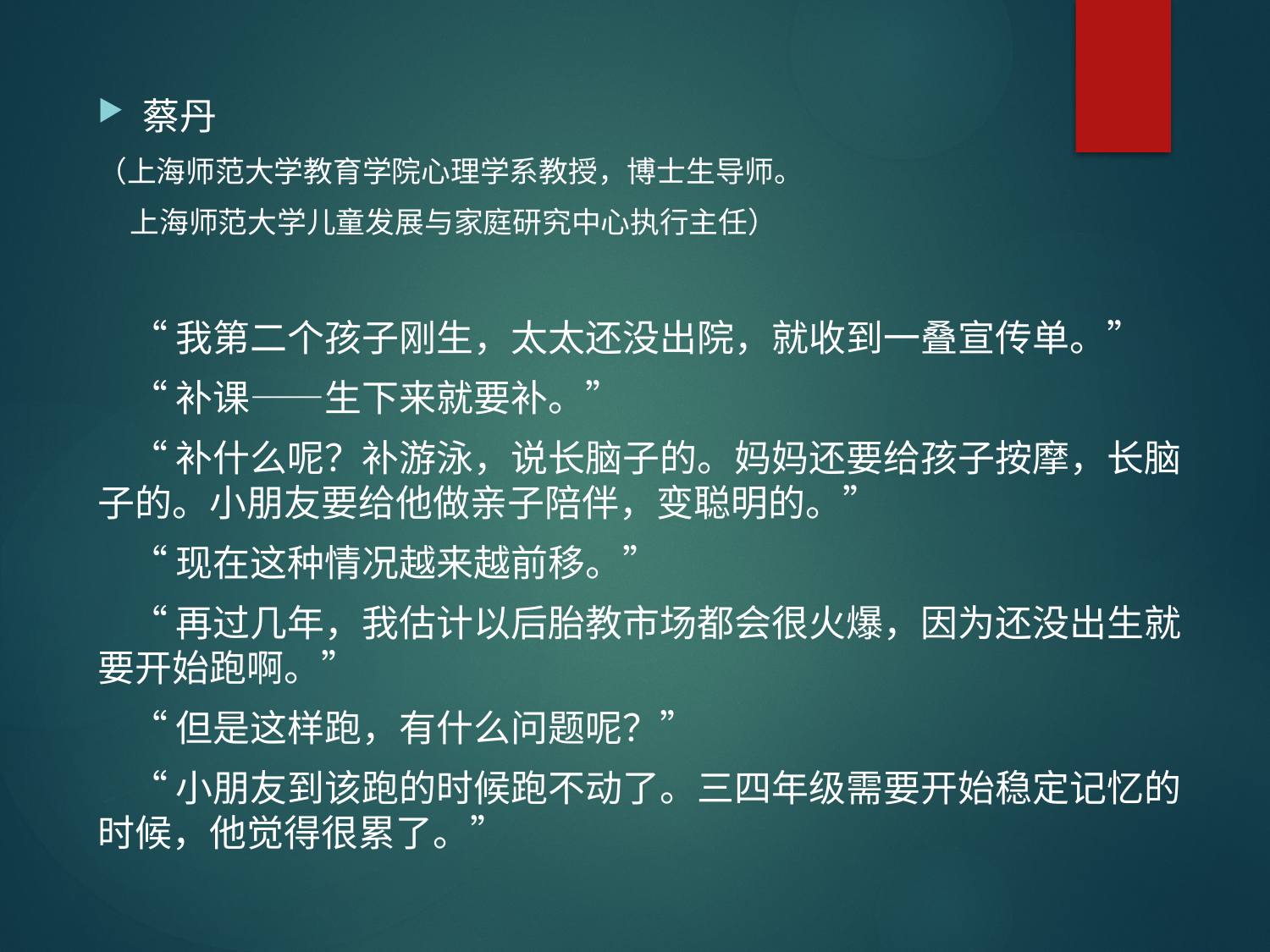

蔡丹
（上海师范大学教育学院心理学系教授，博士生导师。
    上海师范大学儿童发展与家庭研究中心执行主任）

    “我第二个孩子刚生，太太还没出院，就收到一叠宣传单。”
    “补课——生下来就要补。”
    “补什么呢？补游泳，说长脑子的。妈妈还要给孩子按摩，长脑子的。小朋友要给他做亲子陪伴，变聪明的。”
    “现在这种情况越来越前移。”
    “再过几年，我估计以后胎教市场都会很火爆，因为还没出生就要开始跑啊。”
    “但是这样跑，有什么问题呢？”
    “小朋友到该跑的时候跑不动了。三四年级需要开始稳定记忆的时候，他觉得很累了。”